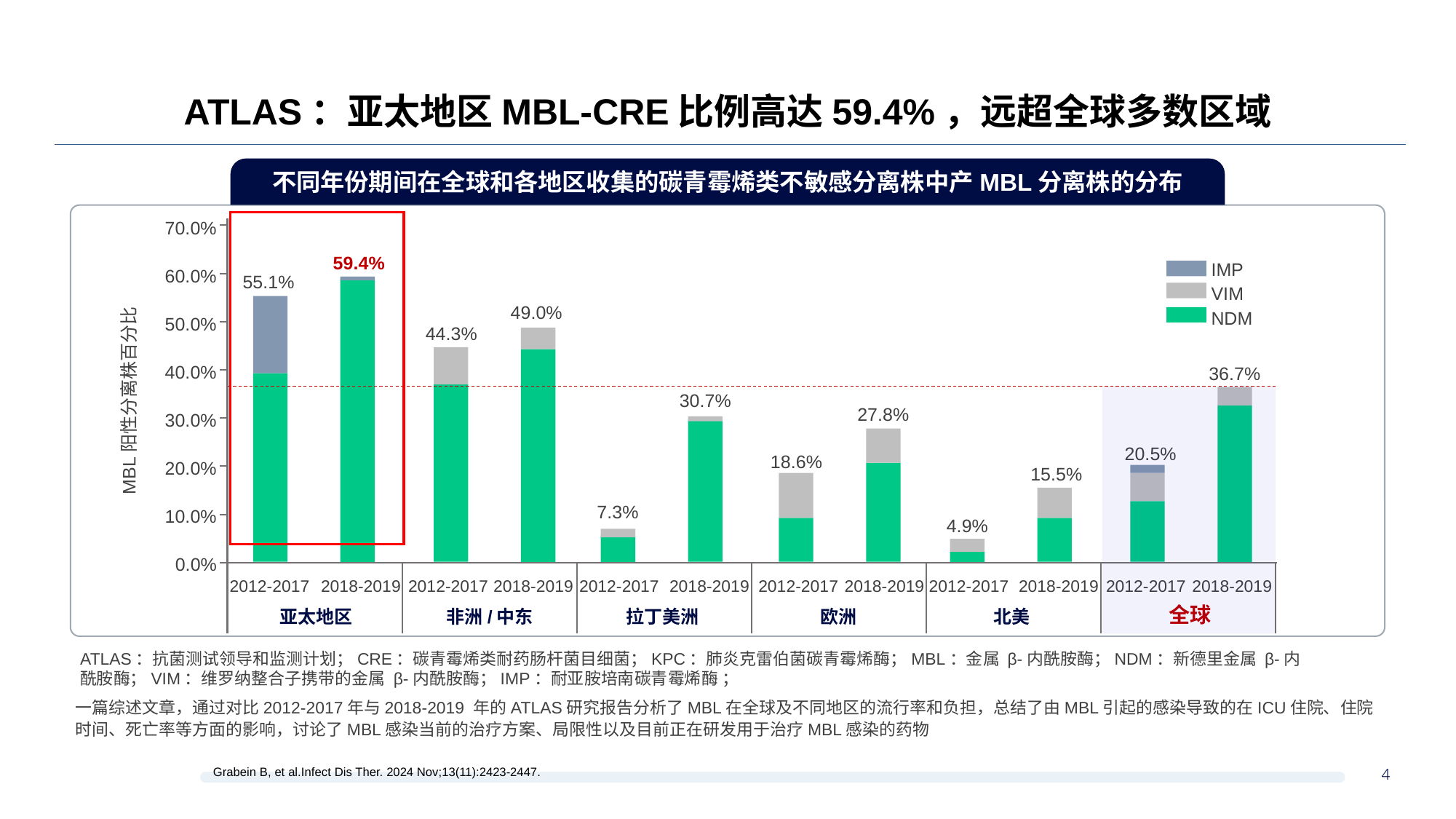

ATLAS：亚太地区MBL-CRE比例高达59.4%，远超全球多数区域
不同年份期间在全球和各地区收集的碳青霉烯类不敏感分离株中产MBL分离株的分布

70.0%
60.0%
50.0%
40.0%
30.0%
20.0%
10.0%
0.0%
59.4%
55.1%

2012-2017
2018-2019
亚太地区
IMP

VIM

NDM

49.0%
44.3%

2012-2017
2018-2019
非洲/中东
36.7%

20.5%

2012-2017
2018-2019
全球
30.7%

7.3%

2012-2017
2018-2019
拉丁美洲
27.8%

18.6%
15.5%

4.9%

2012-2017
2018-2019
北美

2012-2017
2018-2019
欧洲
MBL阳性分离株百分比

ATLAS：抗菌测试领导和监测计划；CRE：碳青霉烯类耐药肠杆菌目细菌；KPC：肺炎克雷伯菌碳青霉烯酶；MBL：金属 β-内酰胺酶；NDM：新德里金属 β-内酰胺酶；VIM：维罗纳整合子携带的金属 β-内酰胺酶；IMP：耐亚胺培南碳青霉烯酶 ；
一篇综述文章，通过对比2012-2017年与2018-2019 年的ATLAS研究报告分析了MBL在全球及不同地区的流行率和负担，总结了由MBL引起的感染导致的在ICU住院、住院时间、死亡率等方面的影响，讨论了MBL感染当前的治疗方案、局限性以及目前正在研发用于治疗MBL感染的药物
4
Grabein B, et al.Infect Dis Ther. 2024 Nov;13(11):2423-2447.